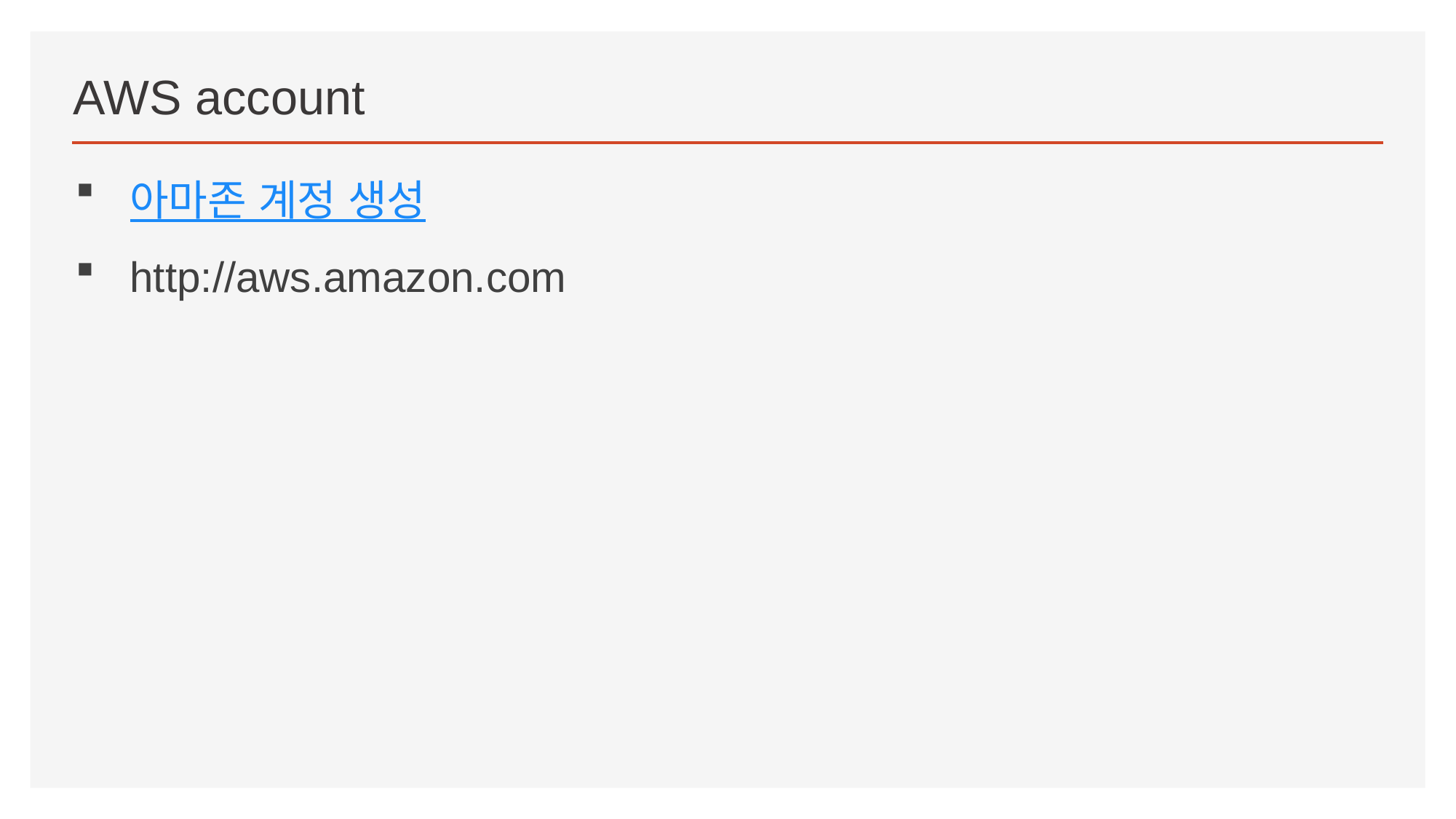

# AWS account
아마존 계정 생성
http://aws.amazon.com